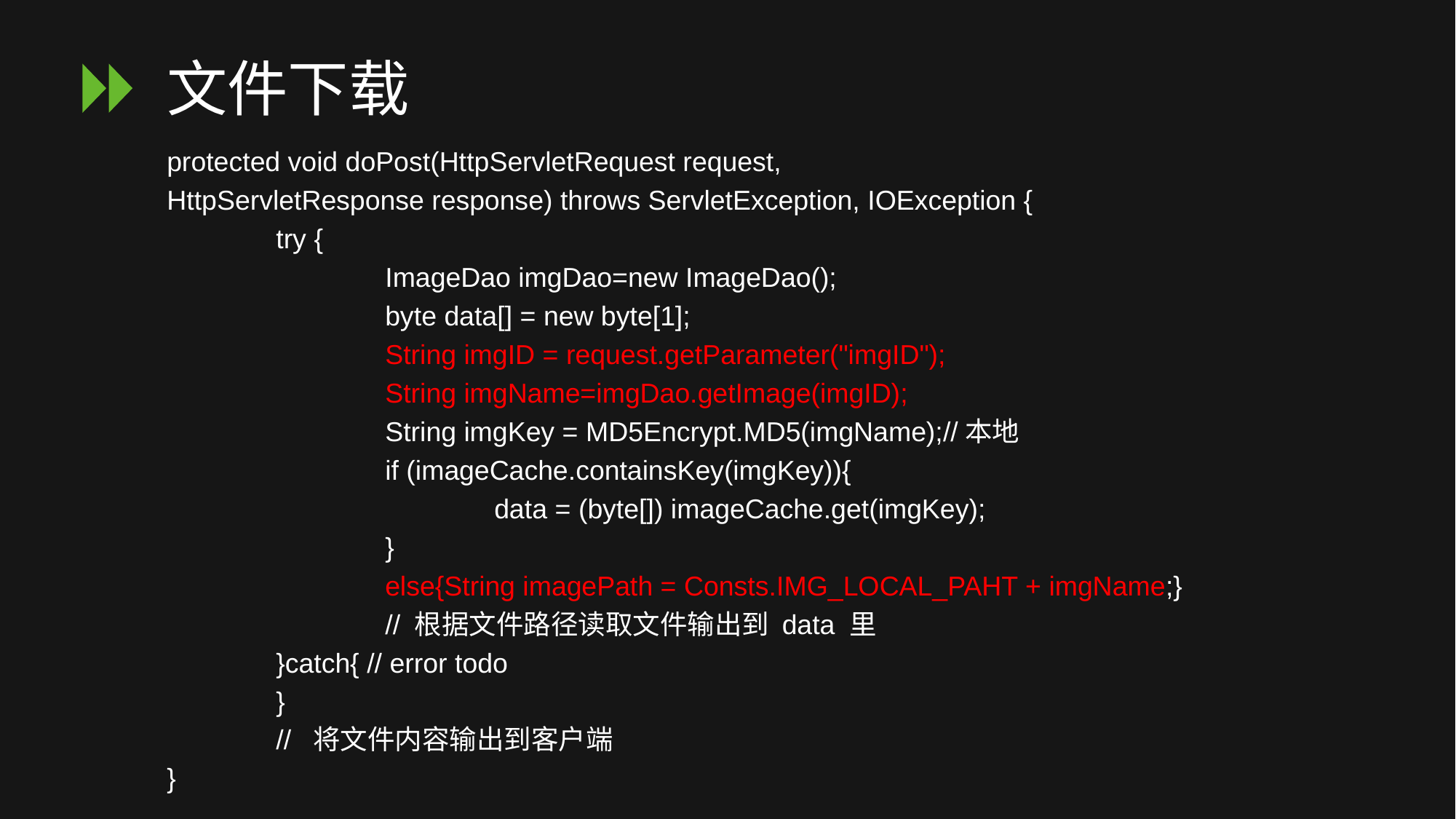

# 文件下载
protected void doPost(HttpServletRequest request,
HttpServletResponse response) throws ServletException, IOException {
	try {
		ImageDao imgDao=new ImageDao();
		byte data[] = new byte[1];
		String imgID = request.getParameter("imgID");
		String imgName=imgDao.getImage(imgID);
		String imgKey = MD5Encrypt.MD5(imgName);//本地
		if (imageCache.containsKey(imgKey)){
			data = (byte[]) imageCache.get(imgKey);
		}
		else{String imagePath = Consts.IMG_LOCAL_PAHT + imgName;}
		// 根据文件路径读取文件输出到 data 里
	}catch{ // error todo
	}
	//  将文件内容输出到客户端
}